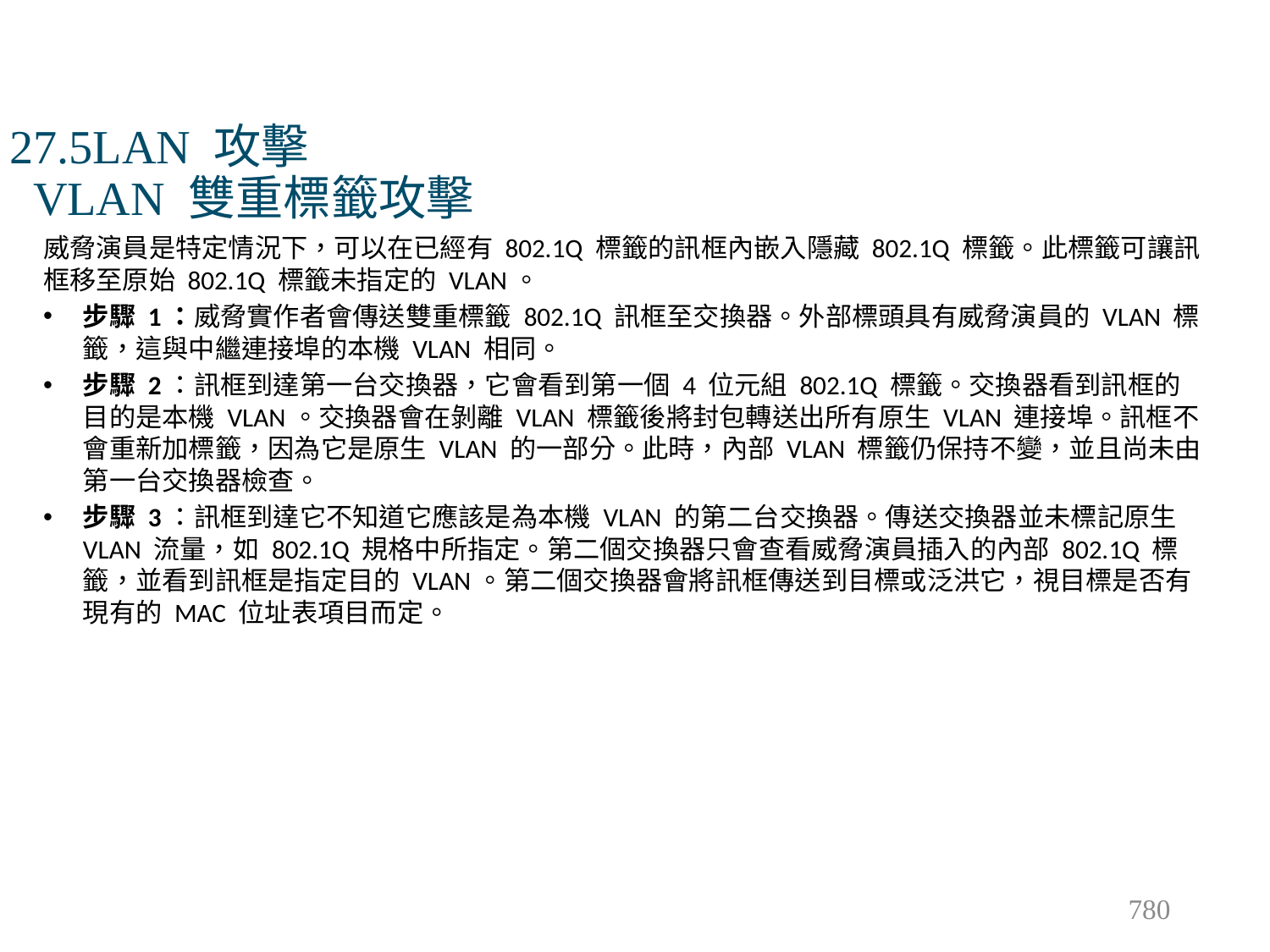

# 27.5LAN 攻擊 VLAN 雙重標籤攻擊
威脅演員是特定情況下，可以在已經有 802.1Q 標籤的訊框內嵌入隱藏 802.1Q 標籤。此標籤可讓訊框移至原始 802.1Q 標籤未指定的 VLAN。
步驟 1：威脅實作者會傳送雙重標籤 802.1Q 訊框至交換器。外部標頭具有威脅演員的 VLAN 標籤，這與中繼連接埠的本機 VLAN 相同。
步驟 2：訊框到達第一台交換器，它會看到第一個 4 位元組 802.1Q 標籤。交換器看到訊框的目的是本機 VLAN。交換器會在剝離 VLAN 標籤後將封包轉送出所有原生 VLAN 連接埠。訊框不會重新加標籤，因為它是原生 VLAN 的一部分。此時，內部 VLAN 標籤仍保持不變，並且尚未由第一台交換器檢查。
步驟 3：訊框到達它不知道它應該是為本機 VLAN 的第二台交換器。傳送交換器並未標記原生 VLAN 流量，如 802.1Q 規格中所指定。第二個交換器只會查看威脅演員插入的內部 802.1Q 標籤，並看到訊框是指定目的 VLAN。第二個交換器會將訊框傳送到目標或泛洪它，視目標是否有現有的 MAC 位址表項目而定。
780